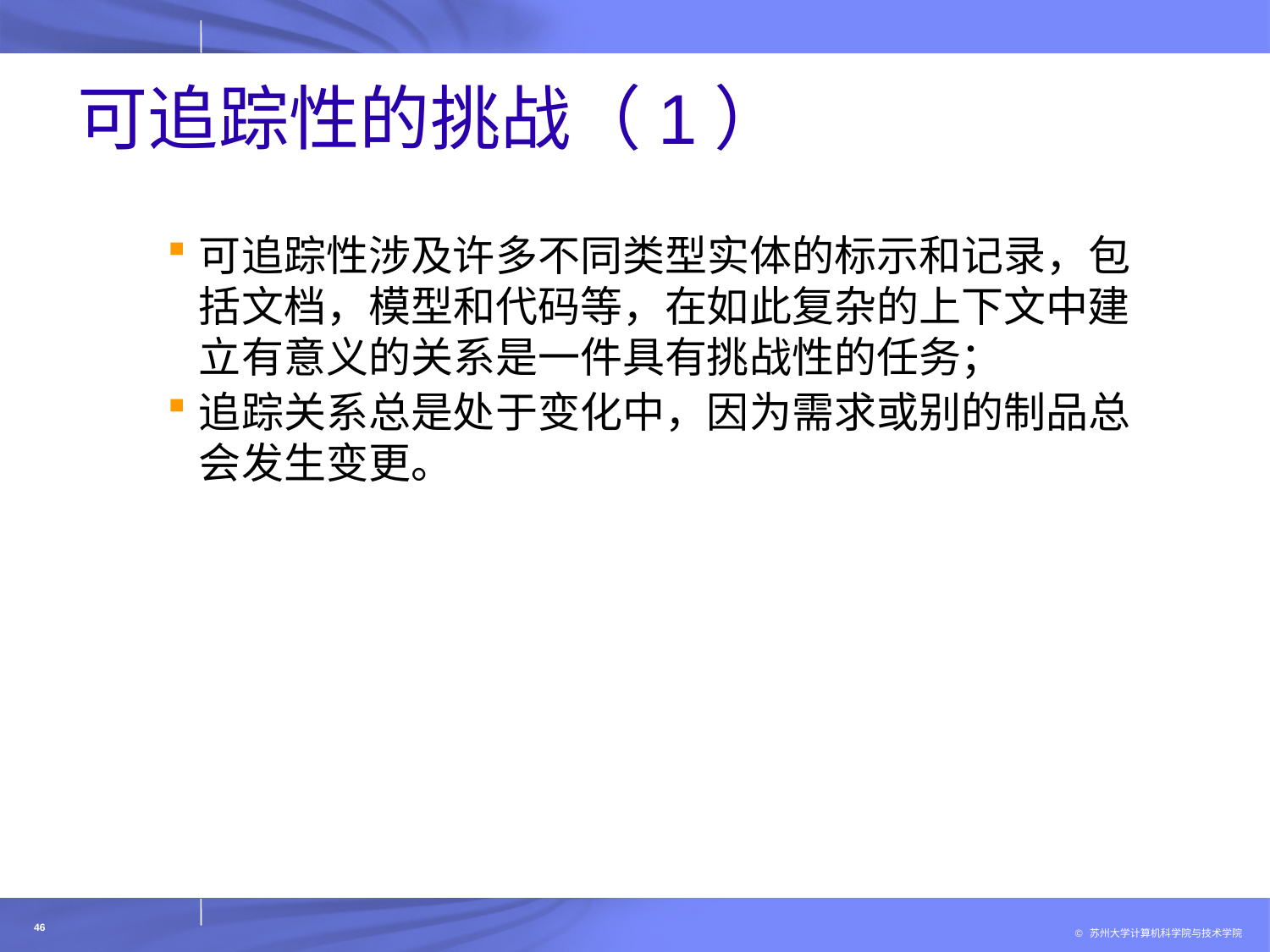

# 可追踪性的挑战（1）
可追踪性涉及许多不同类型实体的标示和记录，包括文档，模型和代码等，在如此复杂的上下文中建立有意义的关系是一件具有挑战性的任务；
追踪关系总是处于变化中，因为需求或别的制品总会发生变更。
46